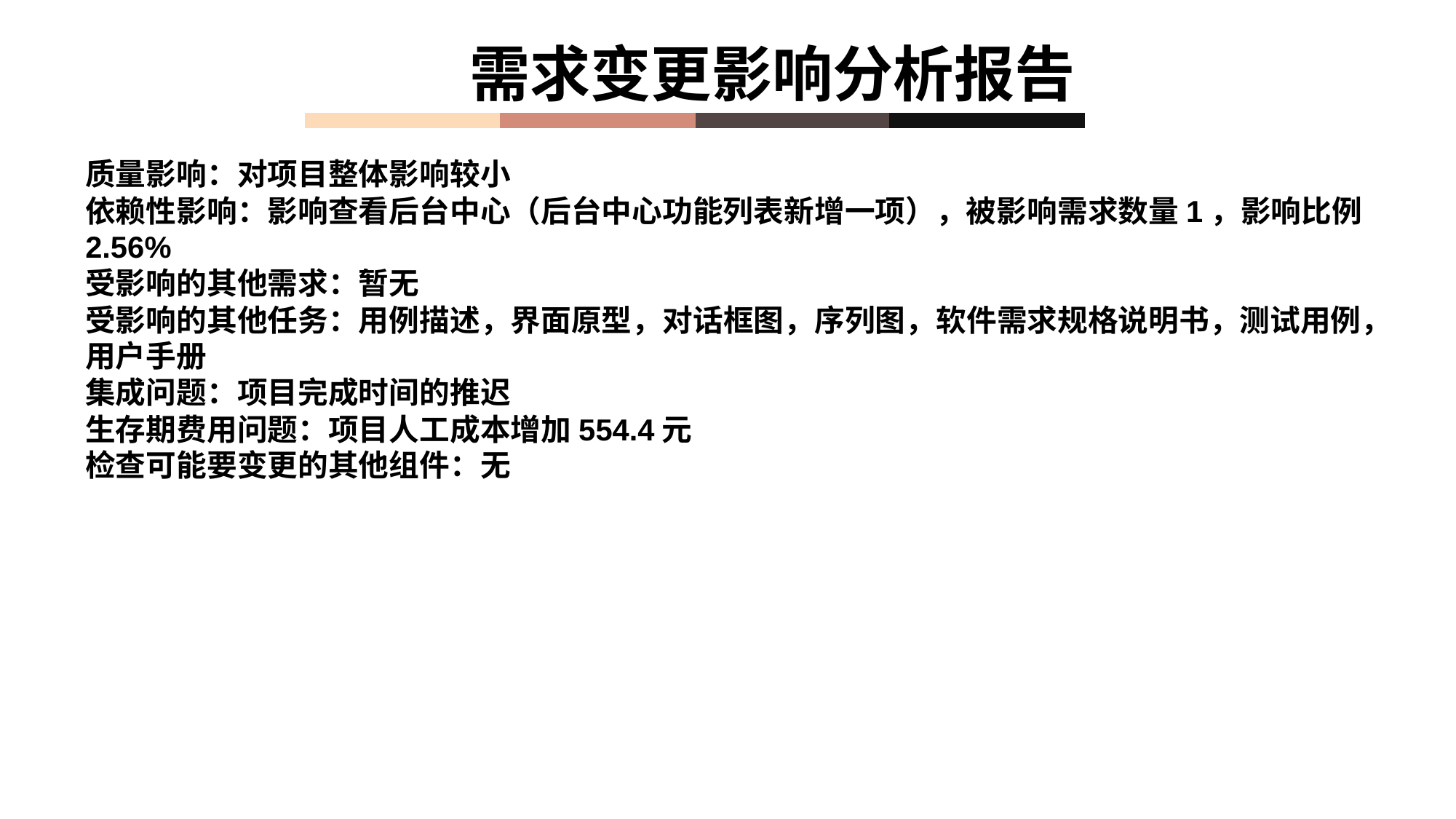

需求变更影响分析报告
质量影响：对项目整体影响较小
依赖性影响：影响查看后台中心（后台中心功能列表新增一项），被影响需求数量1，影响比例2.56%
受影响的其他需求：暂无
受影响的其他任务：用例描述，界面原型，对话框图，序列图，软件需求规格说明书，测试用例，用户手册
集成问题：项目完成时间的推迟
生存期费用问题：项目人工成本增加554.4元
检查可能要变更的其他组件：无